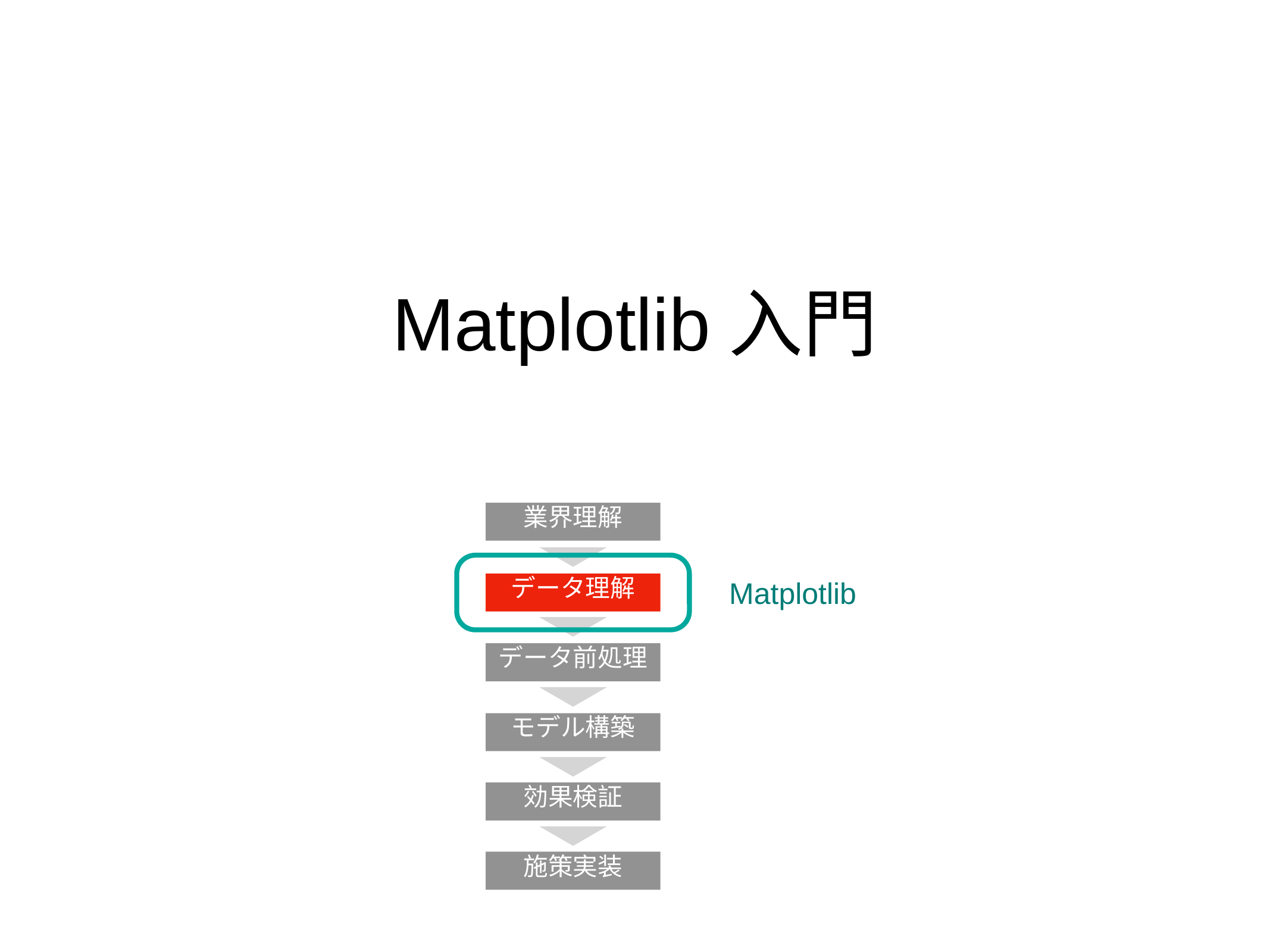

# Matplotlib入門
業界理解

Matplotlib
データ理解

データ前処理

モデル構築

効果検証

施策実装